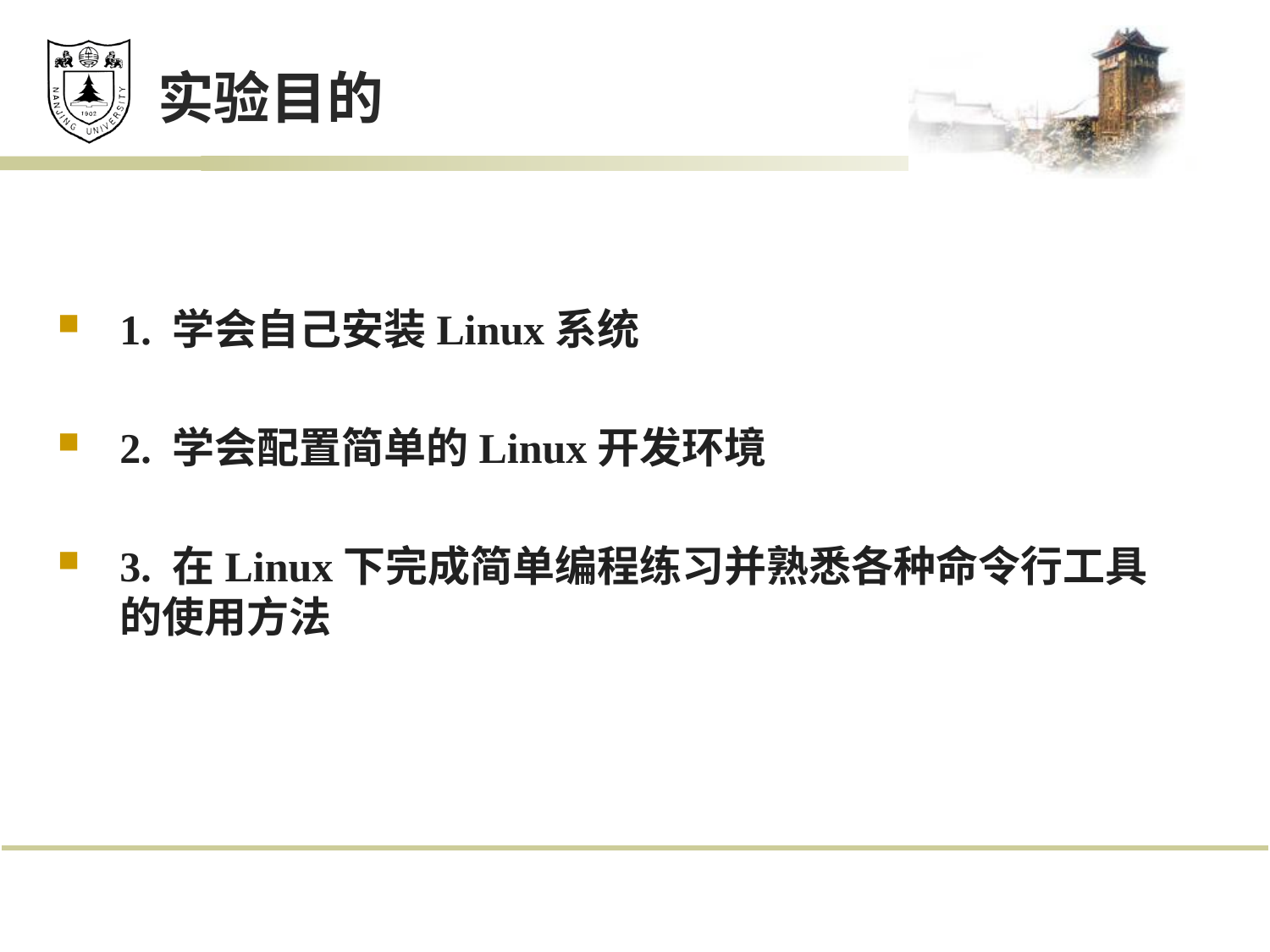

# 实验目的
1. 学会自己安装Linux系统

2. 学会配置简单的Linux开发环境

3. 在Linux下完成简单编程练习并熟悉各种命令行工具的使用方法